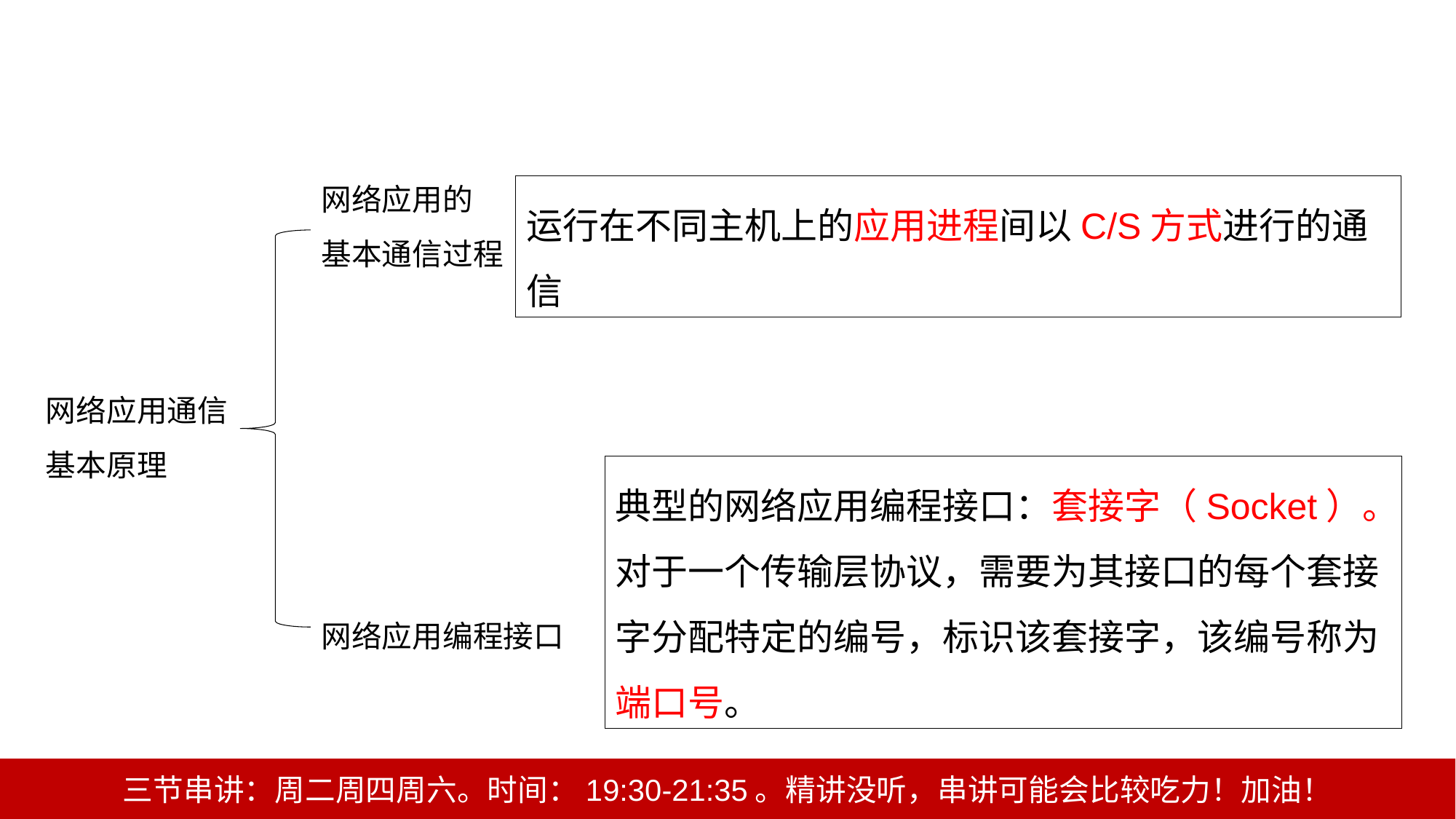

网络应用的
基本通信过程

网络应用编程接口
运行在不同主机上的应用进程间以C/S方式进行的通信

网络应用通信
基本原理
典型的网络应用编程接口：套接字（Socket）。对于一个传输层协议，需要为其接口的每个套接字分配特定的编号，标识该套接字，该编号称为端口号。